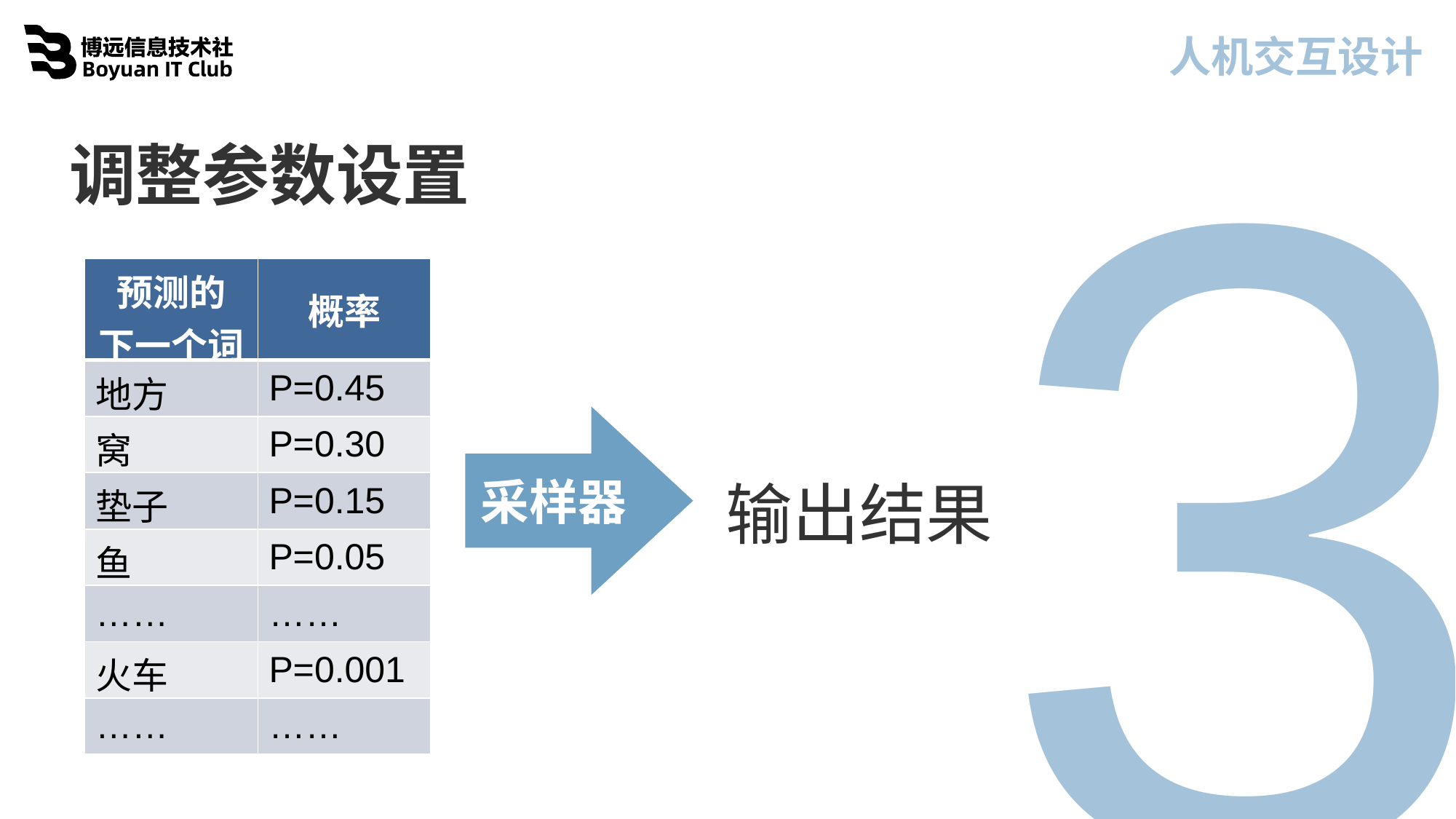

2
3

人机交互设计
         调整参数设置
| 预测的 下一个词 | 概率 |
| --- | --- |
| 地方 | P=0.45 |
| 窝 | P=0.30 |
| 垫子 | P=0.15 |
| 鱼 | P=0.05 |
| …… | …… |
| 火车 | P=0.001 |
| …… | …… |
采样器
输出结果